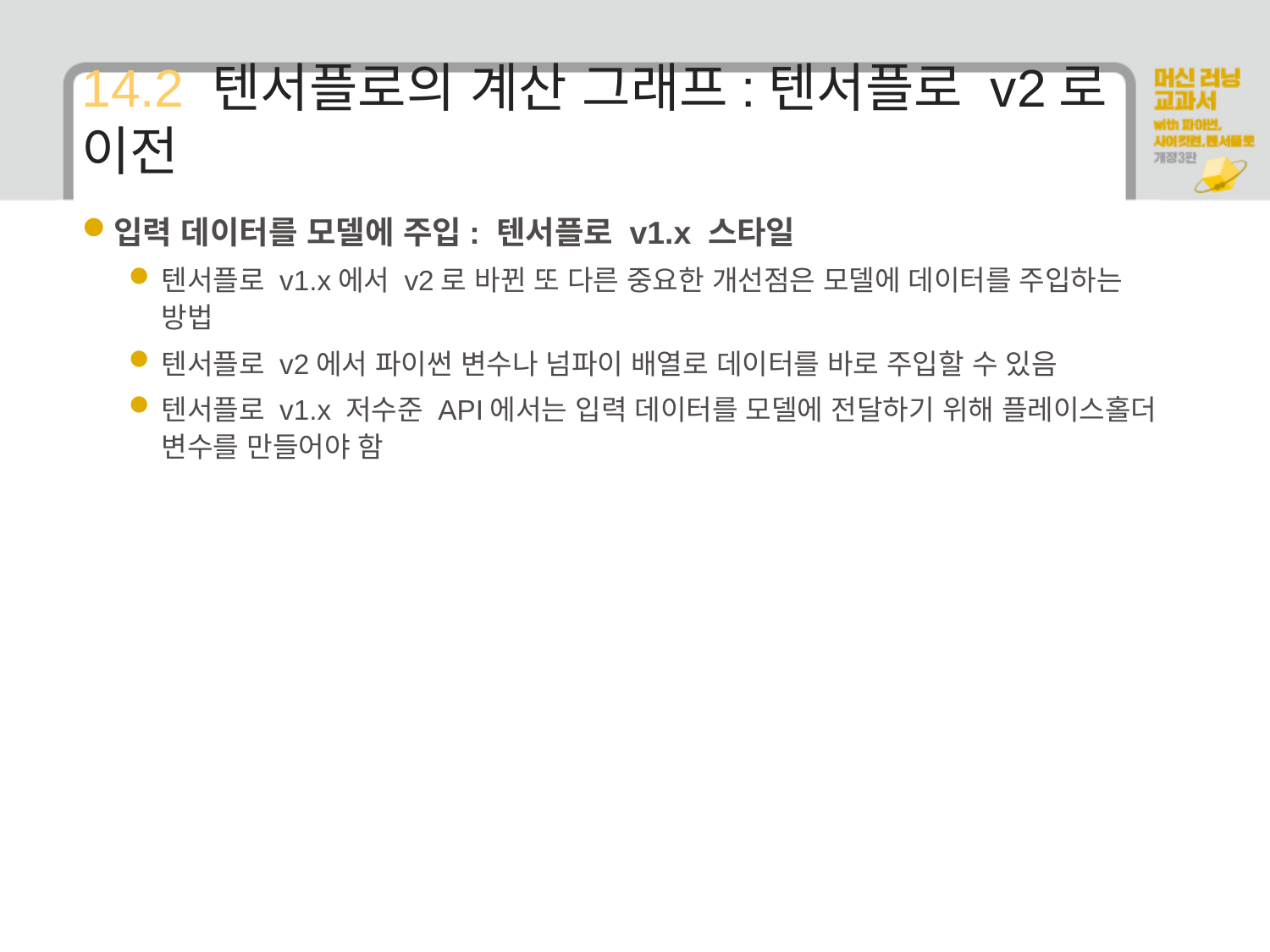

# 14.2 텐서플로의 계산 그래프:텐서플로 v2로 이전
입력 데이터를 모델에 주입: 텐서플로 v1.x 스타일
텐서플로 v1.x에서 v2로 바뀐 또 다른 중요한 개선점은 모델에 데이터를 주입하는 방법
텐서플로 v2에서 파이썬 변수나 넘파이 배열로 데이터를 바로 주입할 수 있음
텐서플로 v1.x 저수준 API에서는 입력 데이터를 모델에 전달하기 위해 플레이스홀더 변수를 만들어야 함